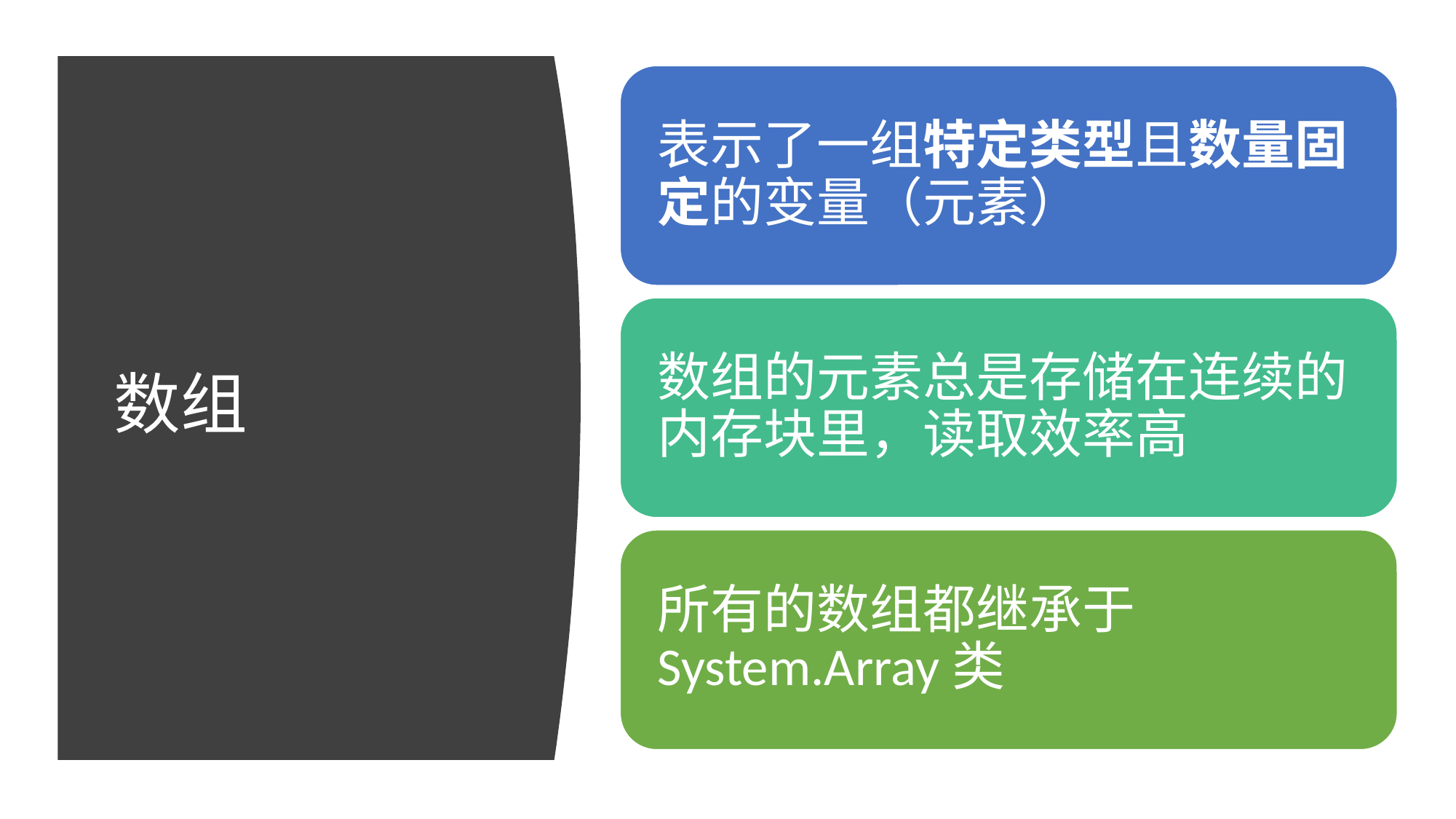

表示了一组特定类型且数量固定的变量（元素）
数组的元素总是存储在连续的内存块里，读取效率高
所有的数组都继承于System.Array类

# 数组